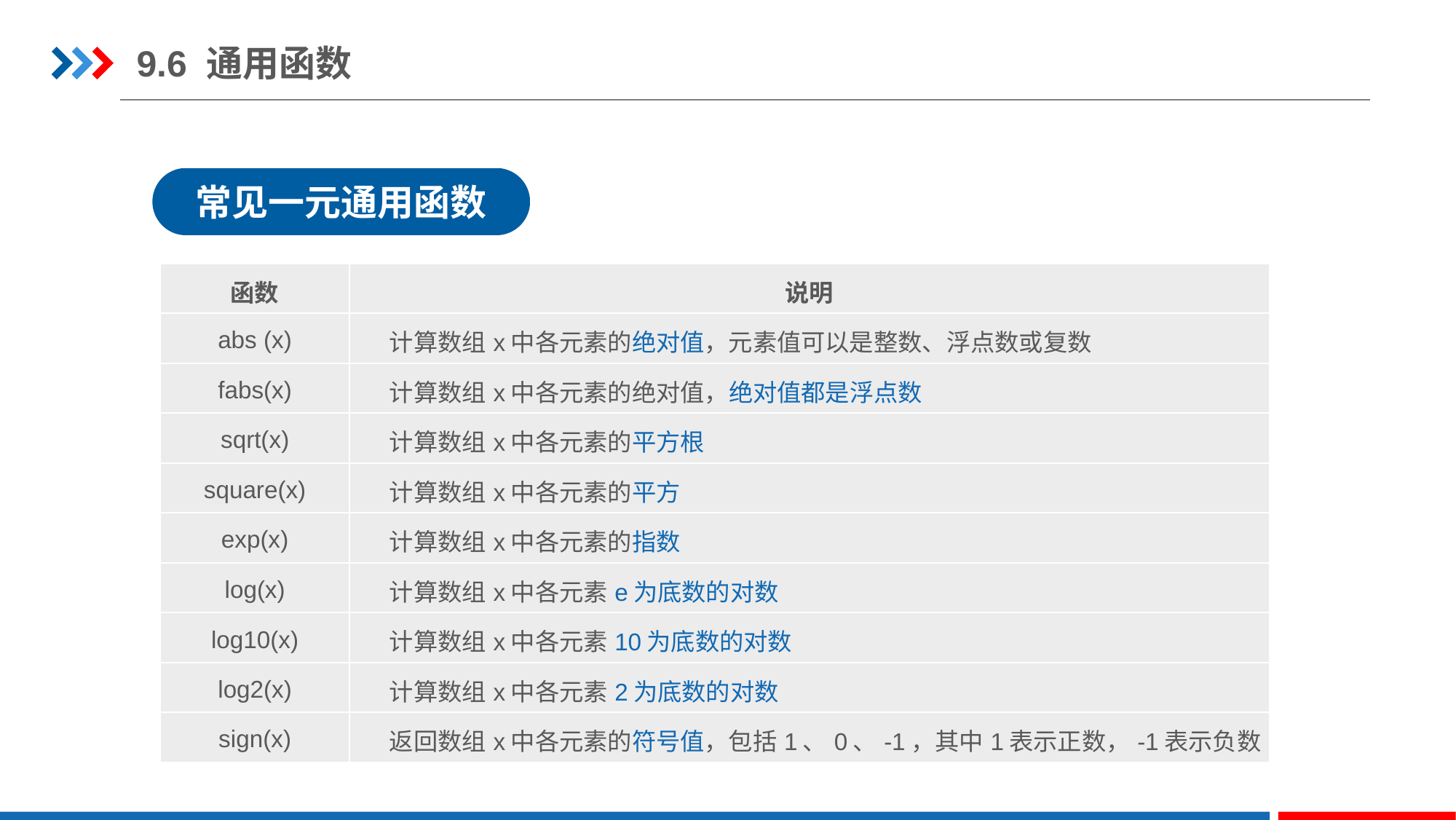

9.6 通用函数
常见一元通用函数
| 函数 | 说明 |
| --- | --- |
| abs (x) | 计算数组x中各元素的绝对值，元素值可以是整数、浮点数或复数 |
| fabs(x) | 计算数组x中各元素的绝对值，绝对值都是浮点数 |
| sqrt(x) | 计算数组x中各元素的平方根 |
| square(x) | 计算数组x中各元素的平方 |
| exp(x) | 计算数组x中各元素的指数 |
| log(x) | 计算数组x中各元素e为底数的对数 |
| log10(x) | 计算数组x中各元素10为底数的对数 |
| log2(x) | 计算数组x中各元素2为底数的对数 |
| sign(x) | 返回数组x中各元素的符号值，包括1、0、-1，其中1表示正数，-1表示负数 |